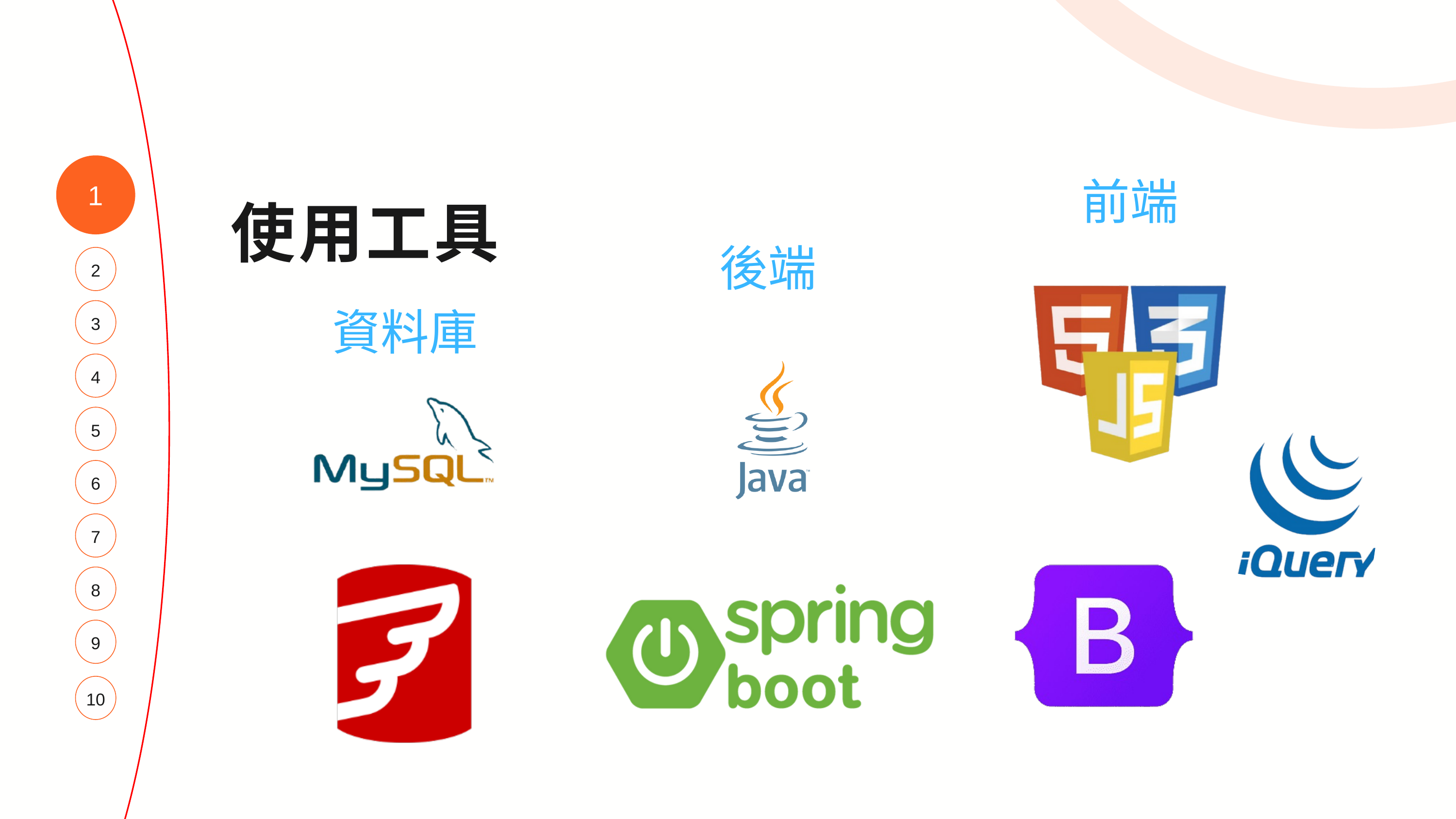

1
前端
使用工具
後端

2

資料庫

3

4

5

6

7

8

9

10